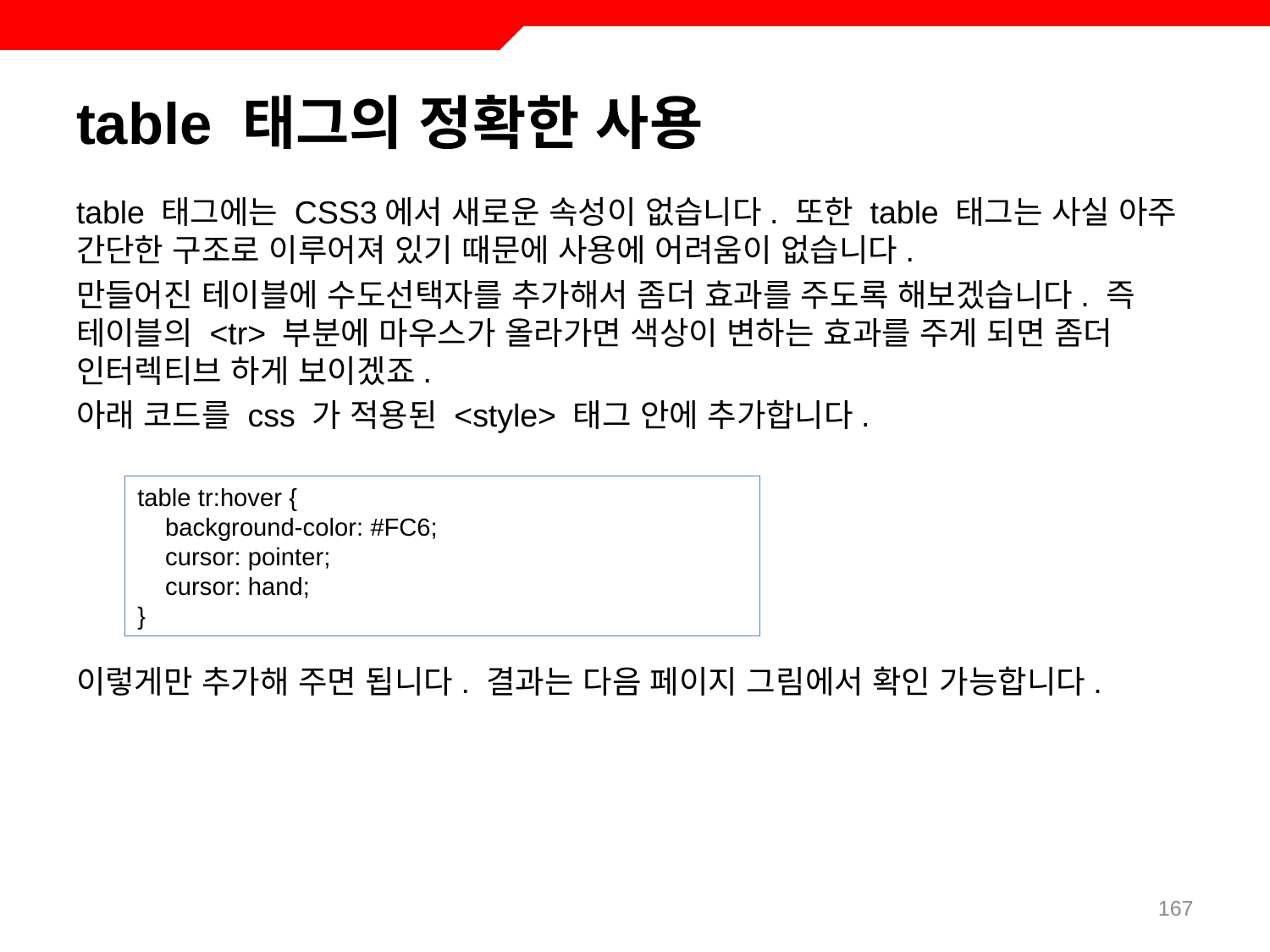

# table 태그의 정확한 사용
table 태그에는 CSS3에서 새로운 속성이 없습니다. 또한 table 태그는 사실 아주 간단한 구조로 이루어져 있기 때문에 사용에 어려움이 없습니다.
만들어진 테이블에 수도선택자를 추가해서 좀더 효과를 주도록 해보겠습니다. 즉 테이블의 <tr> 부분에 마우스가 올라가면 색상이 변하는 효과를 주게 되면 좀더 인터렉티브 하게 보이겠죠.
아래 코드를 css 가 적용된 <style> 태그 안에 추가합니다.

이렇게만 추가해 주면 됩니다. 결과는 다음 페이지 그림에서 확인 가능합니다.
table tr:hover {
    background-color: #FC6;
    cursor: pointer;
    cursor: hand;
}
167